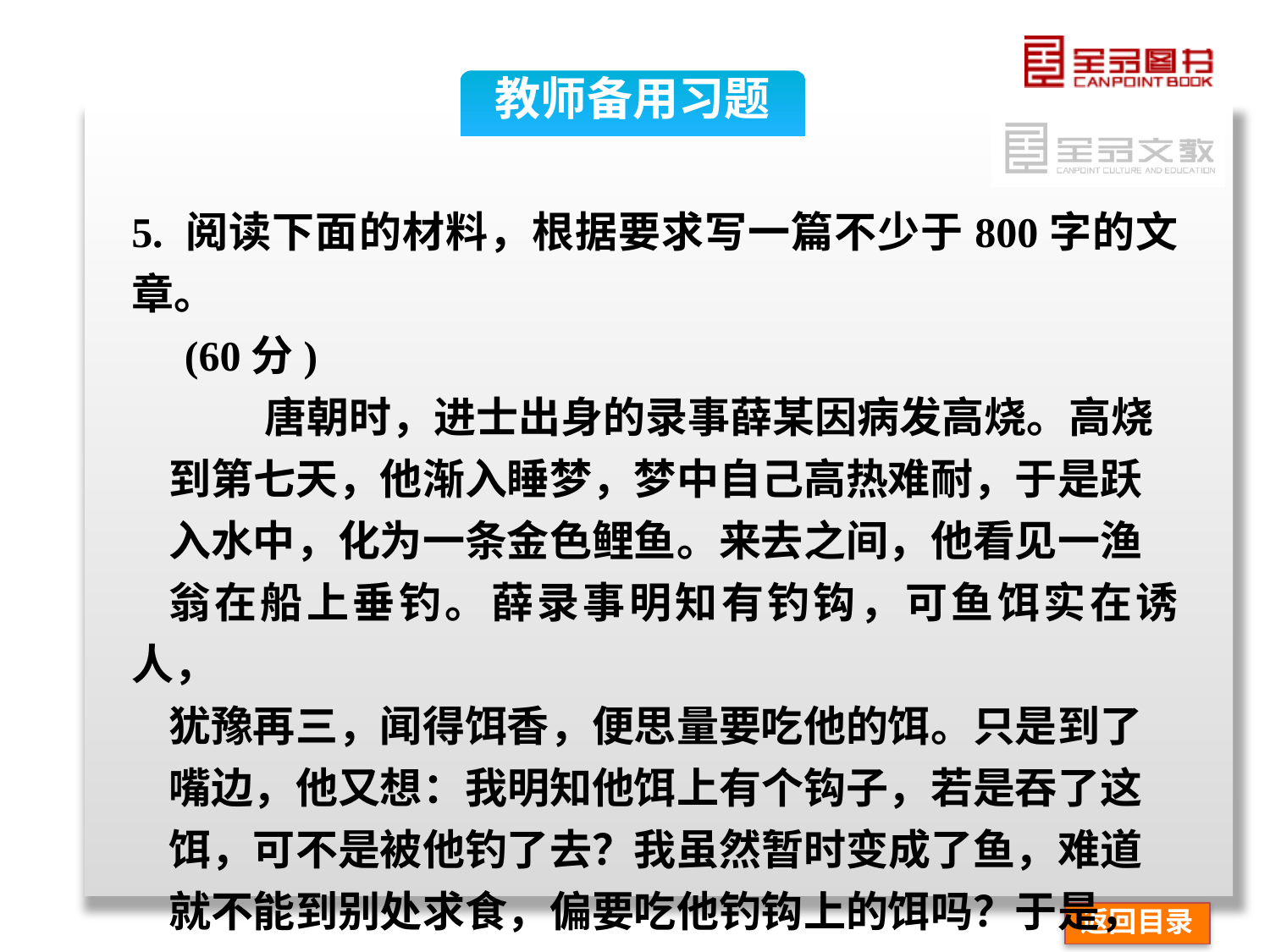

教师备用习题
5. 阅读下面的材料，根据要求写一篇不少于800字的文章。
     (60分)
         唐朝时，进士出身的录事薛某因病发高烧。高烧
到第七天，他渐入睡梦，梦中自己高热难耐，于是跃
入水中，化为一条金色鲤鱼。来去之间，他看见一渔
翁在船上垂钓。薛录事明知有钓钩，可鱼饵实在诱人，
犹豫再三，闻得饵香，便思量要吃他的饵。只是到了
嘴边，他又想：我明知他饵上有个钩子，若是吞了这
饵，可不是被他钓了去？我虽然暂时变成了鱼，难道
就不能到别处求食，偏要吃他钓钩上的饵吗？于是，
他便到船周围游了一遭。怎奈那饵香得厉害，恰似钻
返回目录